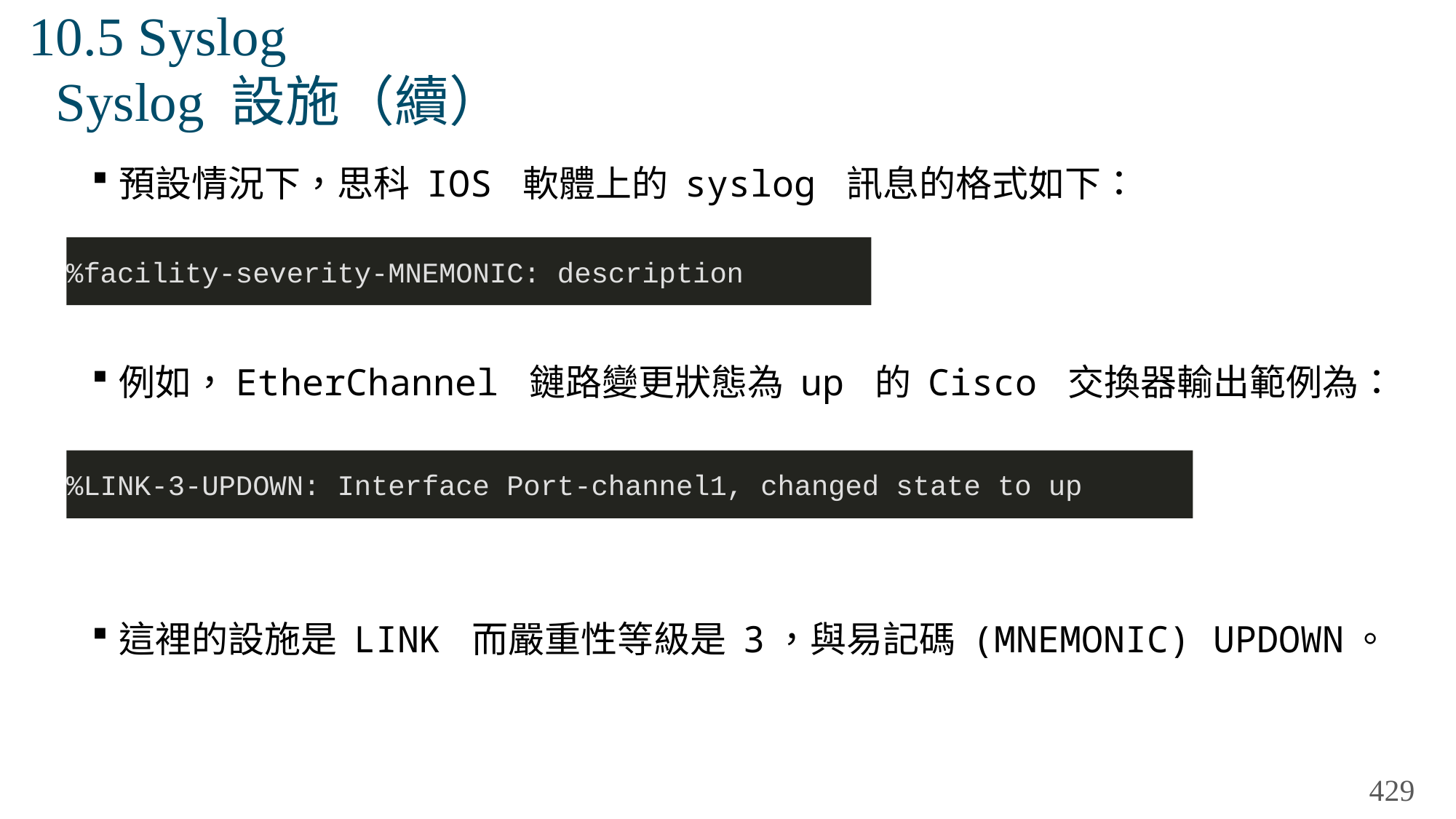

# 10.5 Syslog Syslog 設施（續）
預設情況下，思科 IOS 軟體上的 syslog 訊息的格式如下：

例如，EtherChannel 鏈路變更狀態為 up 的 Cisco 交換器輸出範例為：

這裡的設施是 LINK 而嚴重性等級是 3，與易記碼 (MNEMONIC) UPDOWN。
%facility-severity-MNEMONIC: description
%LINK-3-UPDOWN: Interface Port-channel1, changed state to up
429